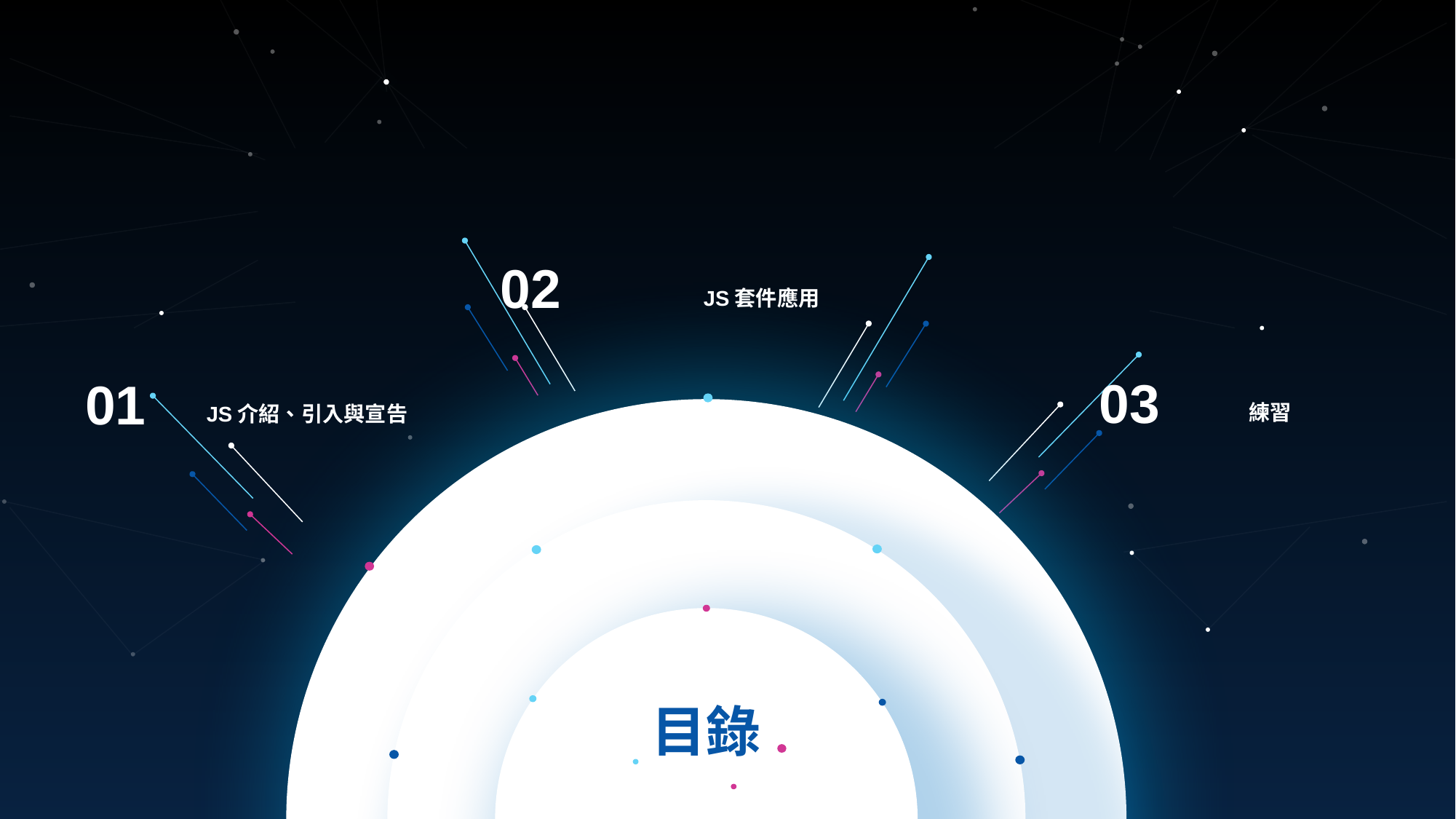

02
JS套件應用
03
練習
01
JS介紹、引入與宣告

目錄